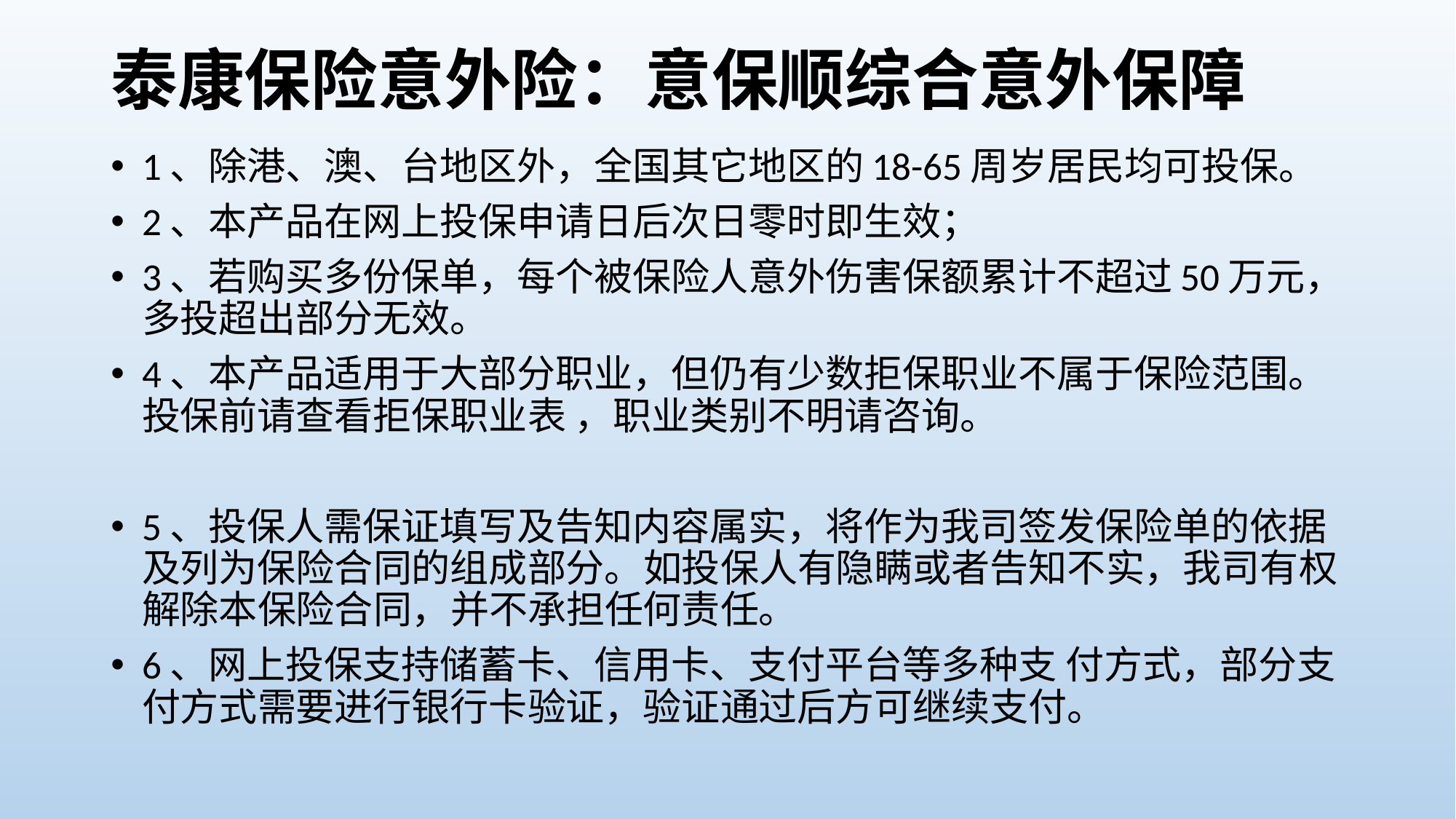

# 泰康保险意外险：意保顺综合意外保障
1、除港、澳、台地区外，全国其它地区的18-65周岁居民均可投保。
2、本产品在网上投保申请日后次日零时即生效；
3、若购买多份保单，每个被保险人意外伤害保额累计不超过50万元，多投超出部分无效。
4、本产品适用于大部分职业，但仍有少数拒保职业不属于保险范围。投保前请查看拒保职业表 ，职业类别不明请咨询。

5、投保人需保证填写及告知内容属实，将作为我司签发保险单的依据及列为保险合同的组成部分。如投保人有隐瞒或者告知不实，我司有权解除本保险合同，并不承担任何责任。
6、网上投保支持储蓄卡、信用卡、支付平台等多种支 付方式，部分支付方式需要进行银行卡验证，验证通过后方可继续支付。